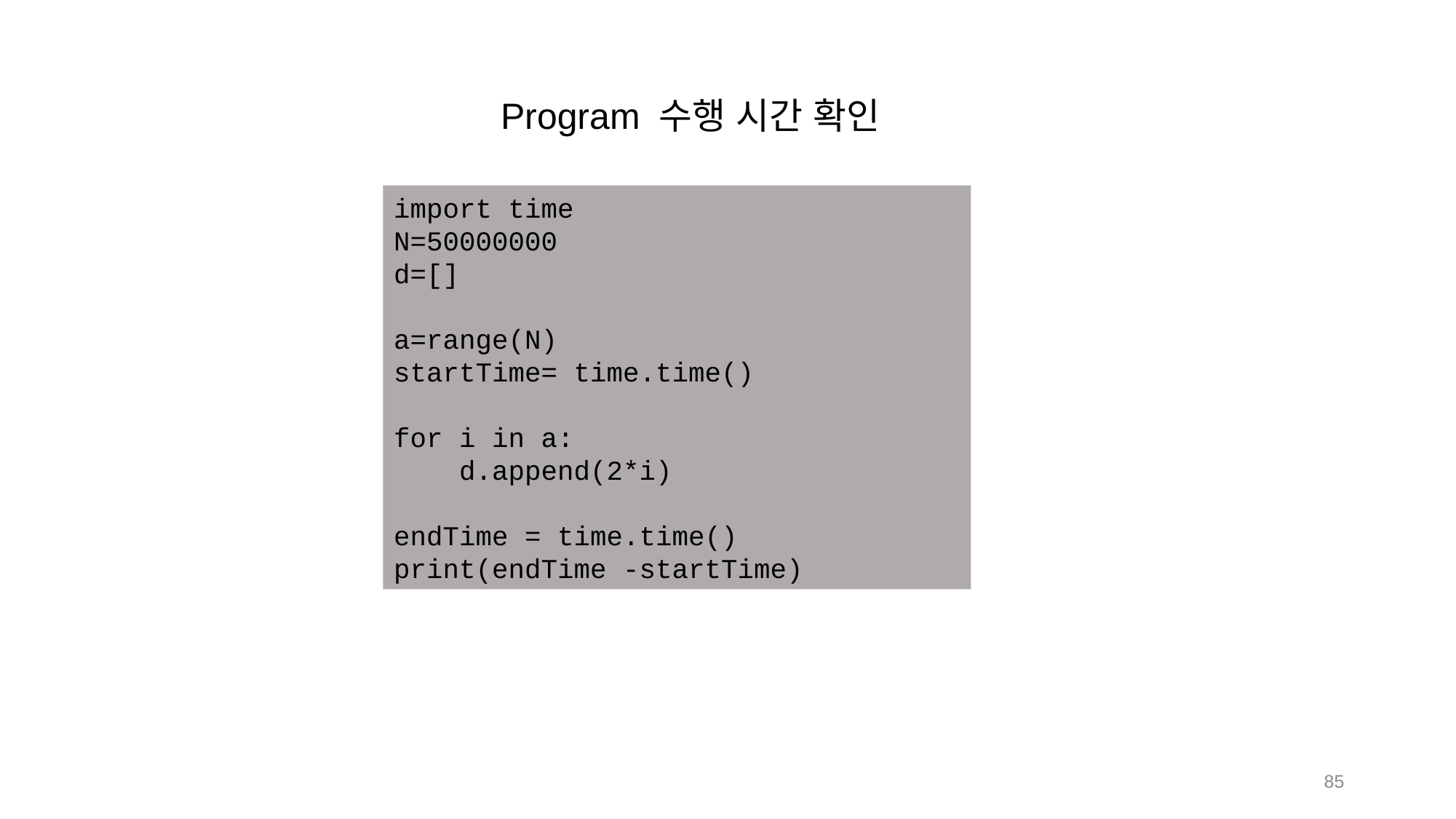

Program 수행 시간 확인
import time
N=50000000
d=[]

a=range(N)
startTime= time.time()

for i in a:
    d.append(2*i)

endTime = time.time()
print(endTime -startTime)
85